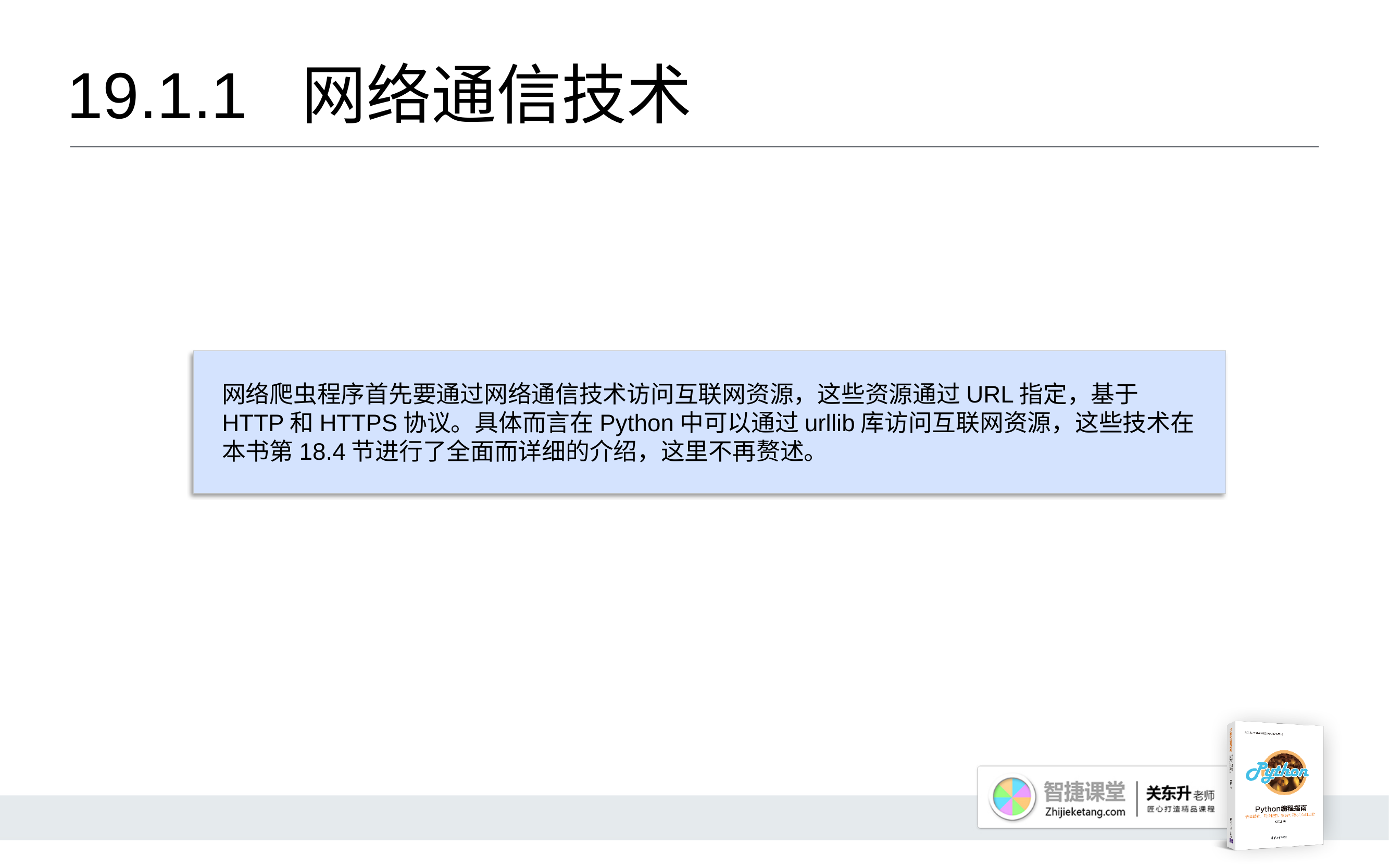

# 19.1.1 	网络通信技术
网络爬虫程序首先要通过网络通信技术访问互联网资源，这些资源通过URL指定，基于HTTP和HTTPS协议。具体而言在Python中可以通过urllib库访问互联网资源，这些技术在本书第18.4节进行了全面而详细的介绍，这里不再赘述。